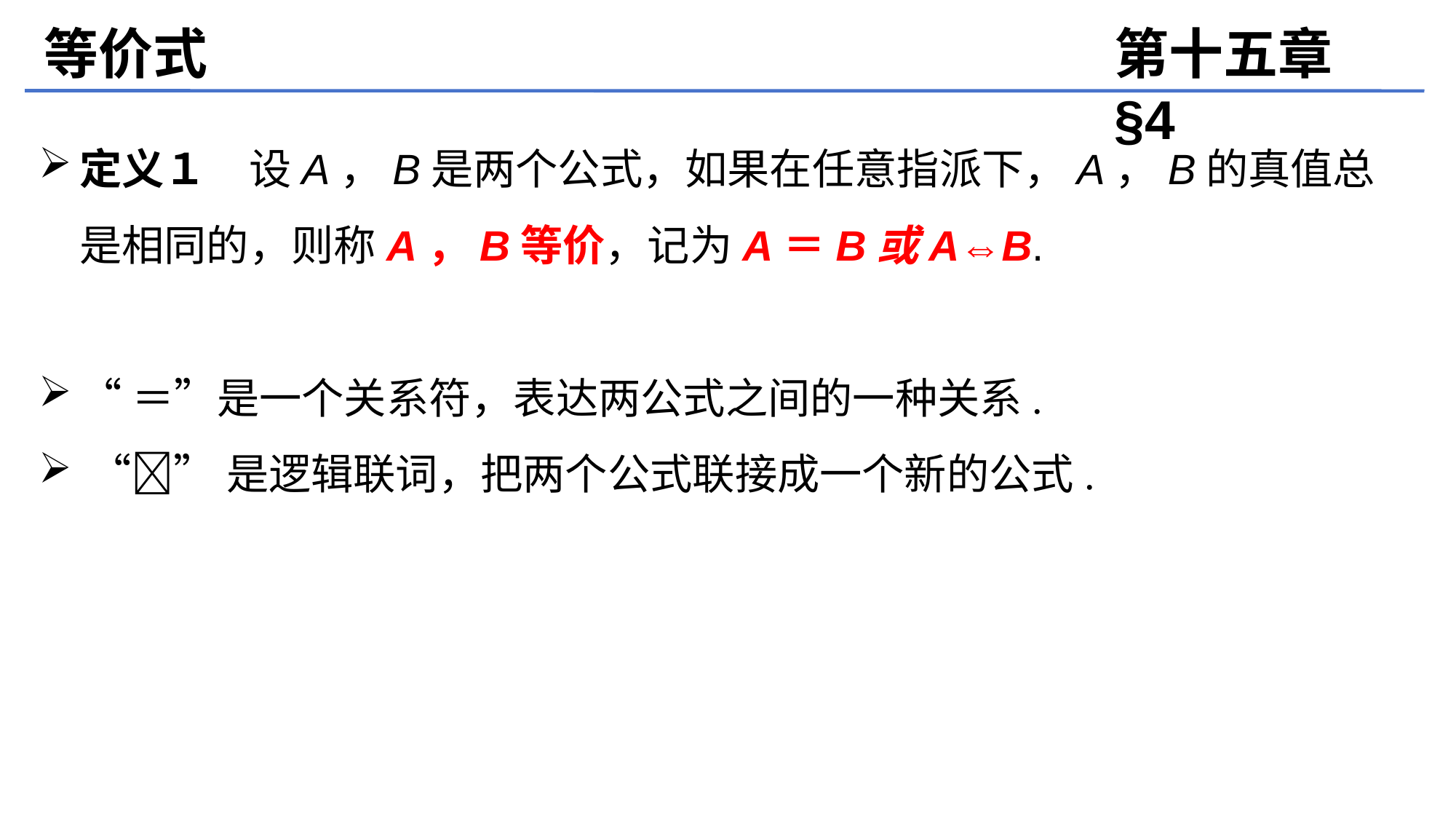

等价式
第十五章 §4
定义１　设A，B是两个公式，如果在任意指派下，A，B的真值总是相同的，则称A，B等价，记为A＝B或A⇔B.

“＝”是一个关系符，表达两公式之间的一种关系.
 “↔”是逻辑联词，把两个公式联接成一个新的公式.